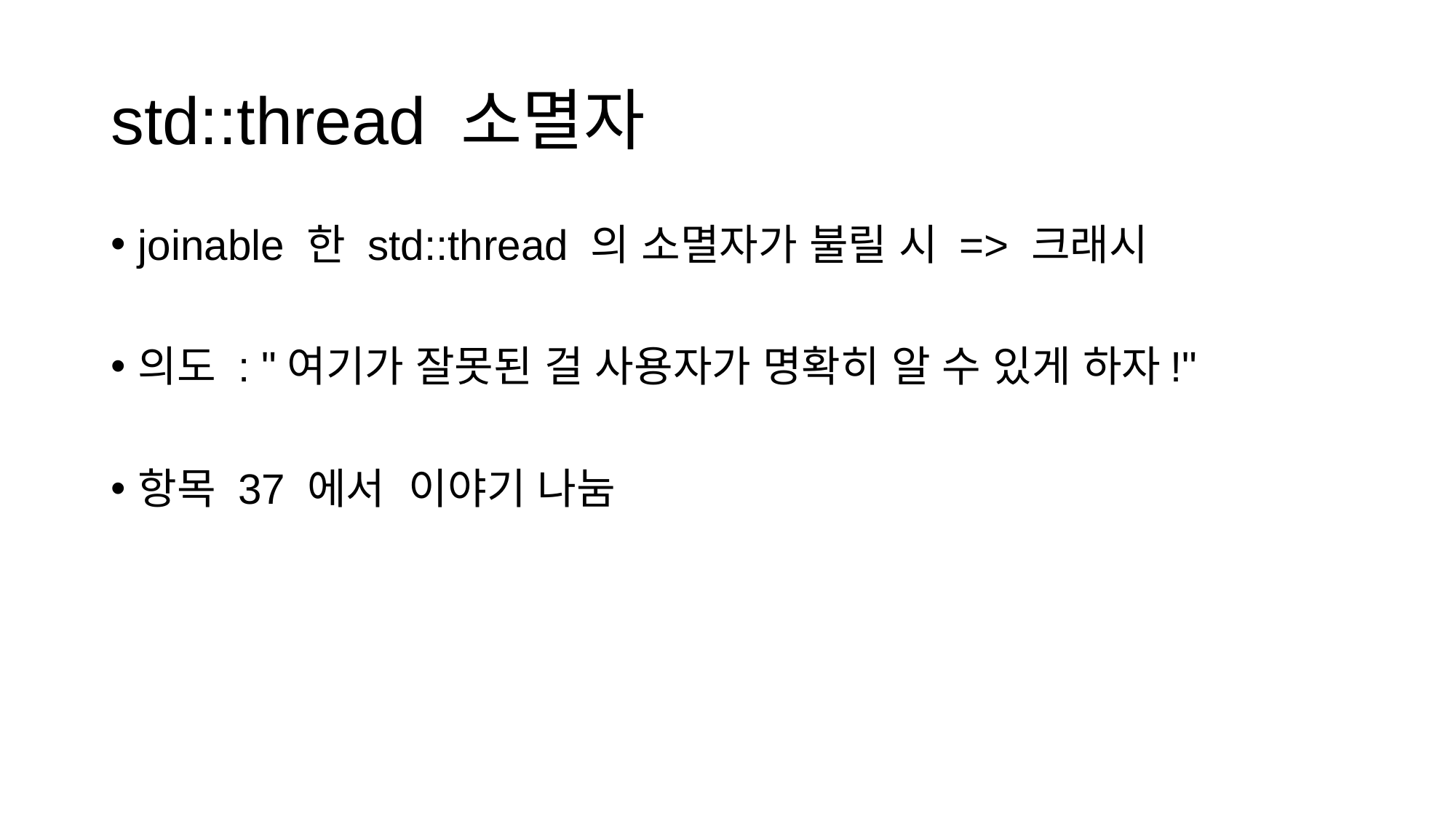

# std::thread 소멸자
joinable 한 std::thread 의 소멸자가 불릴 시 => 크래시

의도 : "여기가 잘못된 걸 사용자가 명확히 알 수 있게 하자!"

항목 37 에서  이야기 나눔